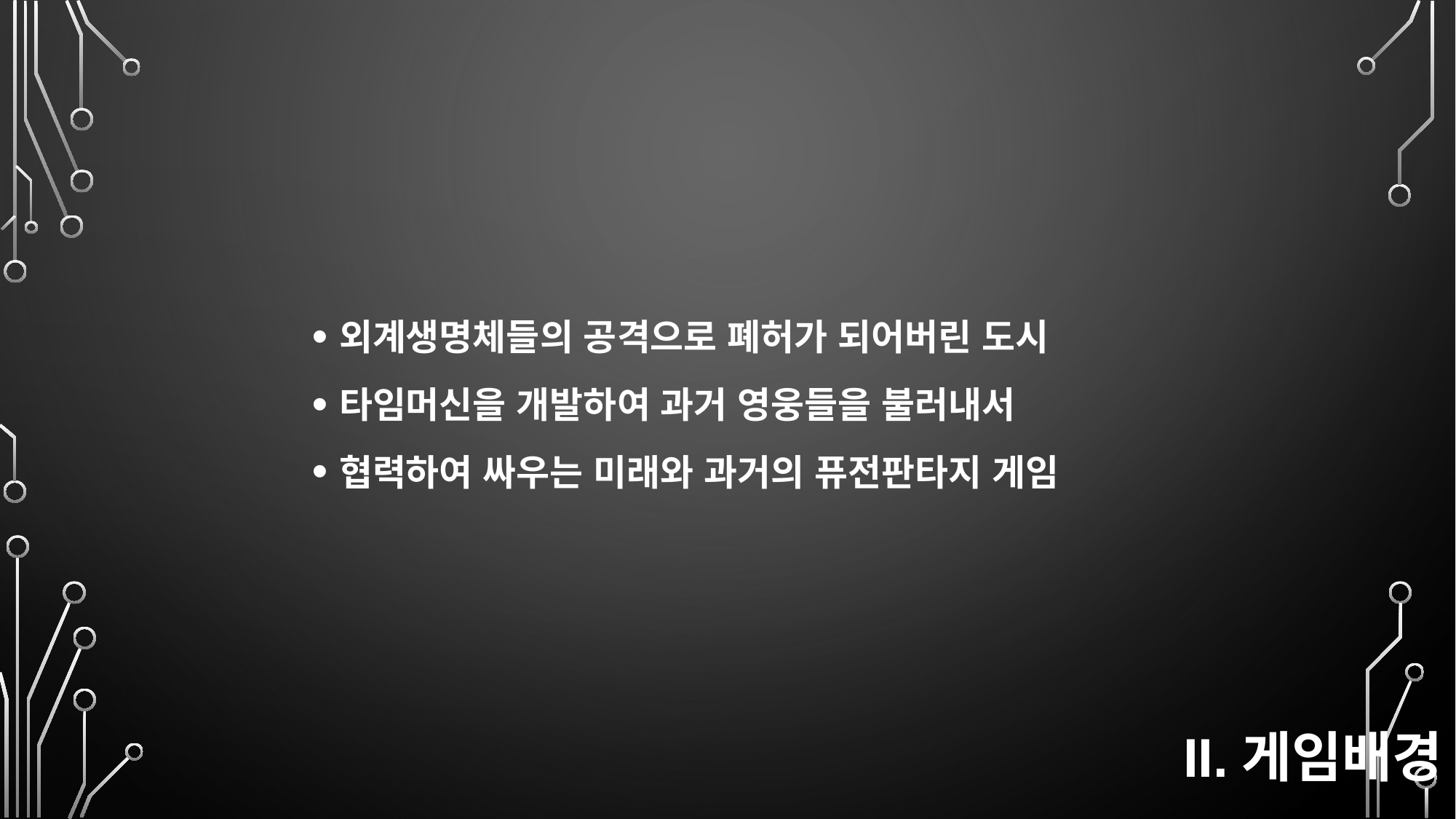

외계생명체들의 공격으로 폐허가 되어버린 도시
타임머신을 개발하여 과거 영웅들을 불러내서
협력하여 싸우는 미래와 과거의 퓨전판타지 게임
# II.게임배경